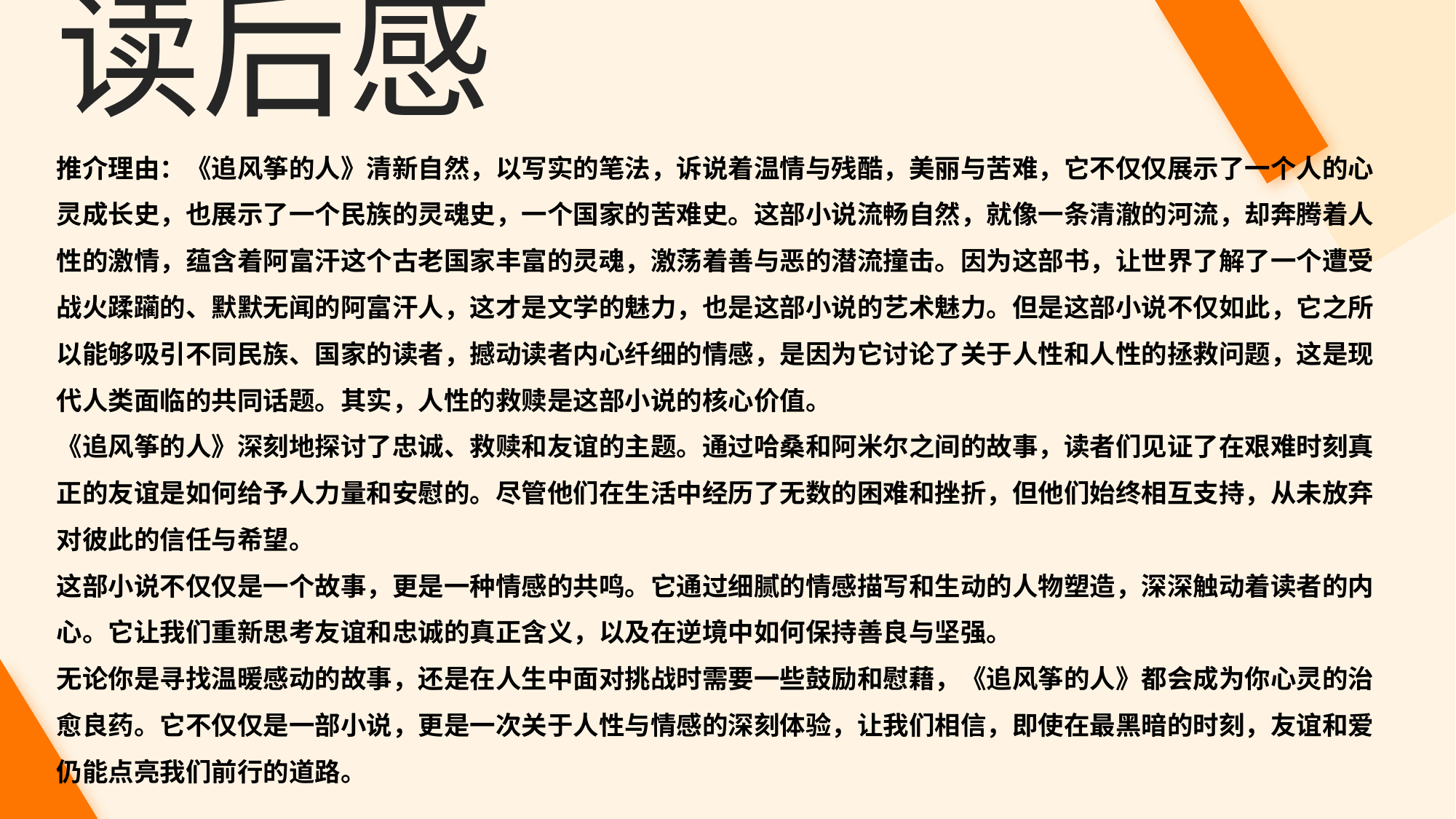

# 读后感
推介理由：《追风筝的人》清新自然，以写实的笔法，诉说着温情与残酷，美丽与苦难，它不仅仅展示了一个人的心灵成长史，也展示了一个民族的灵魂史，一个国家的苦难史。这部小说流畅自然，就像一条清澈的河流，却奔腾着人性的激情，蕴含着阿富汗这个古老国家丰富的灵魂，激荡着善与恶的潜流撞击。因为这部书，让世界了解了一个遭受战火蹂躏的、默默无闻的阿富汗人，这才是文学的魅力，也是这部小说的艺术魅力。但是这部小说不仅如此，它之所以能够吸引不同民族、国家的读者，撼动读者内心纤细的情感，是因为它讨论了关于人性和人性的拯救问题，这是现代人类面临的共同话题。其实，人性的救赎是这部小说的核心价值。
《追风筝的人》深刻地探讨了忠诚、救赎和友谊的主题。通过哈桑和阿米尔之间的故事，读者们见证了在艰难时刻真正的友谊是如何给予人力量和安慰的。尽管他们在生活中经历了无数的困难和挫折，但他们始终相互支持，从未放弃对彼此的信任与希望。
这部小说不仅仅是一个故事，更是一种情感的共鸣。它通过细腻的情感描写和生动的人物塑造，深深触动着读者的内心。它让我们重新思考友谊和忠诚的真正含义，以及在逆境中如何保持善良与坚强。
无论你是寻找温暖感动的故事，还是在人生中面对挑战时需要一些鼓励和慰藉，《追风筝的人》都会成为你心灵的治愈良药。它不仅仅是一部小说，更是一次关于人性与情感的深刻体验，让我们相信，即使在最黑暗的时刻，友谊和爱仍能点亮我们前行的道路。